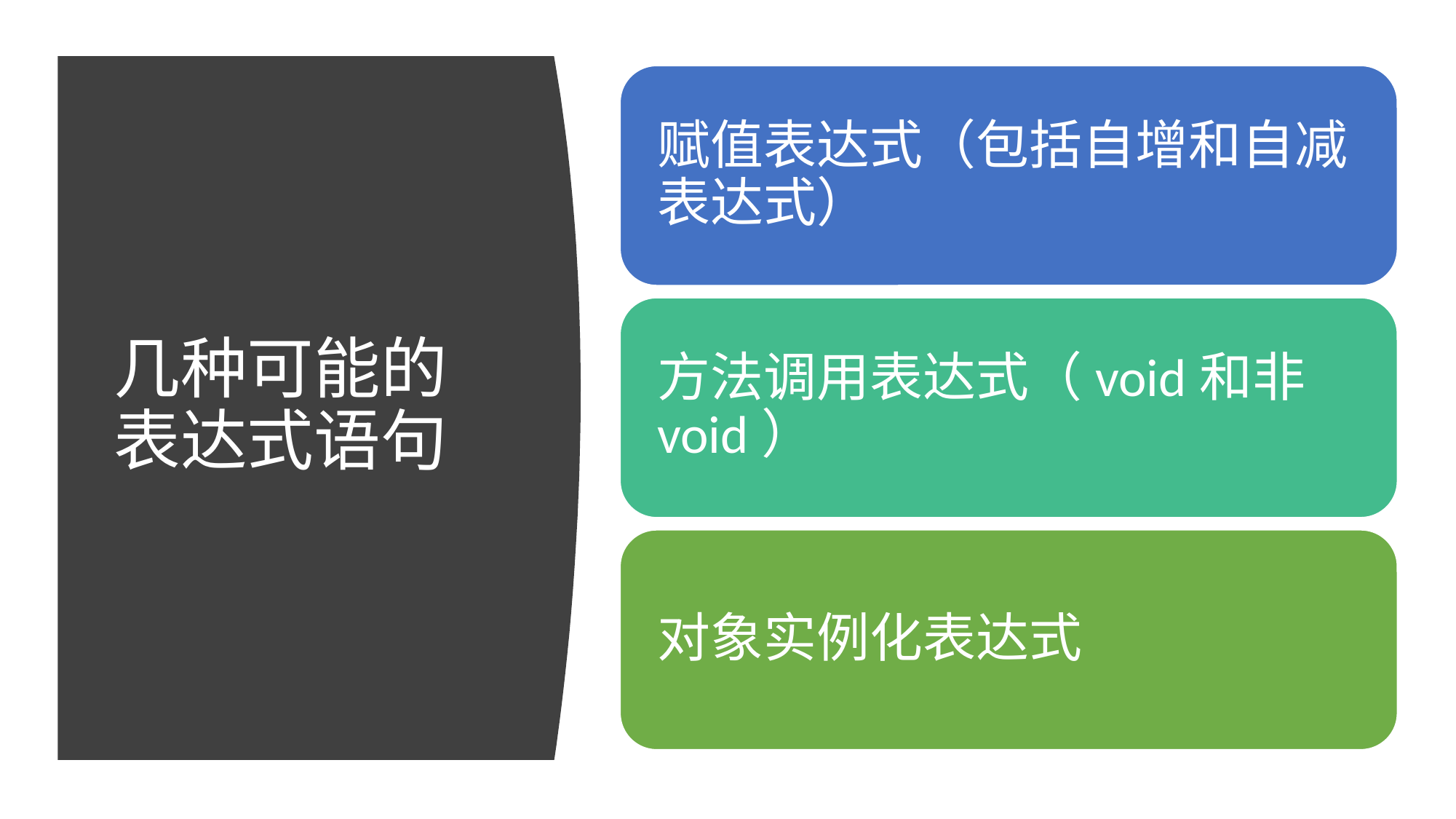

赋值表达式（包括自增和自减表达式）
方法调用表达式（void和非void）
对象实例化表达式

# 几种可能的表达式语句